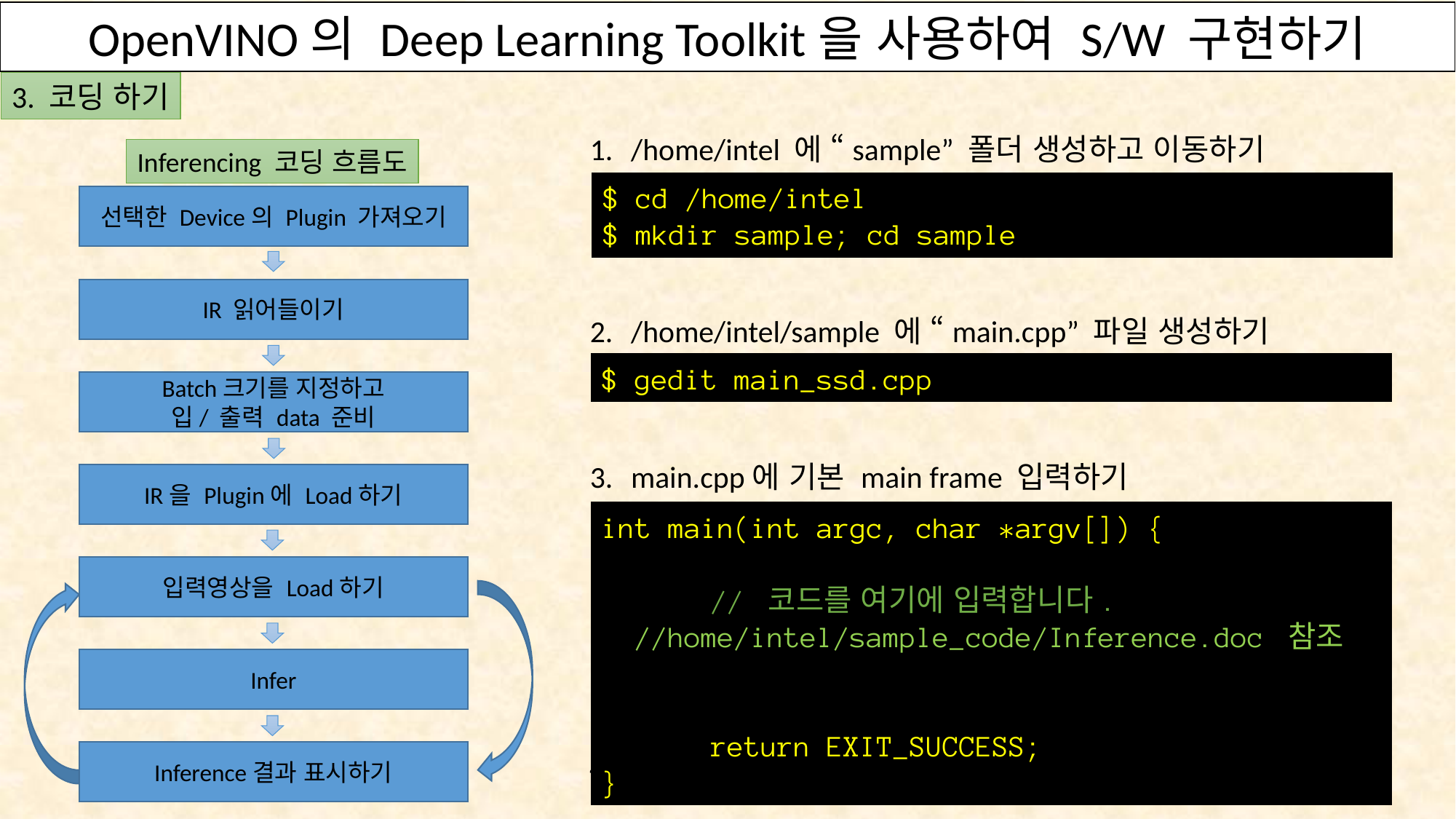

OpenVINO의 Deep Learning Toolkit을 사용하여 S/W 구현하기
OpenVINO의 Deep Learning Toolkit을 사용하여 S/W 구현하기
3. 코딩 하기
/home/intel 에 “sample” 폴더 생성하고 이동하기

/home/intel/sample 에 “main.cpp” 파일 생성하기

main.cpp에 기본 main frame 입력하기

코드을 입력후 저장하고 종료하고 콘솔로 이동.
Inferencing 코딩 흐름도
$ cd /home/intel
$ mkdir sample; cd sample
선택한 Device의 Plugin 가져오기

IR 읽어들이기

$ gedit main_ssd.cpp
Batch크기를 지정하고
입/ 출력 data 준비

IR을 Plugin에 Load하기
int main(int argc, char *argv[]) {

	// 코드를 여기에 입력합니다.
  //home/intel/sample_code/Inference.doc 참조

	return EXIT_SUCCESS;
}

입력영상을 Load하기

Infer

Inference결과 표시하기